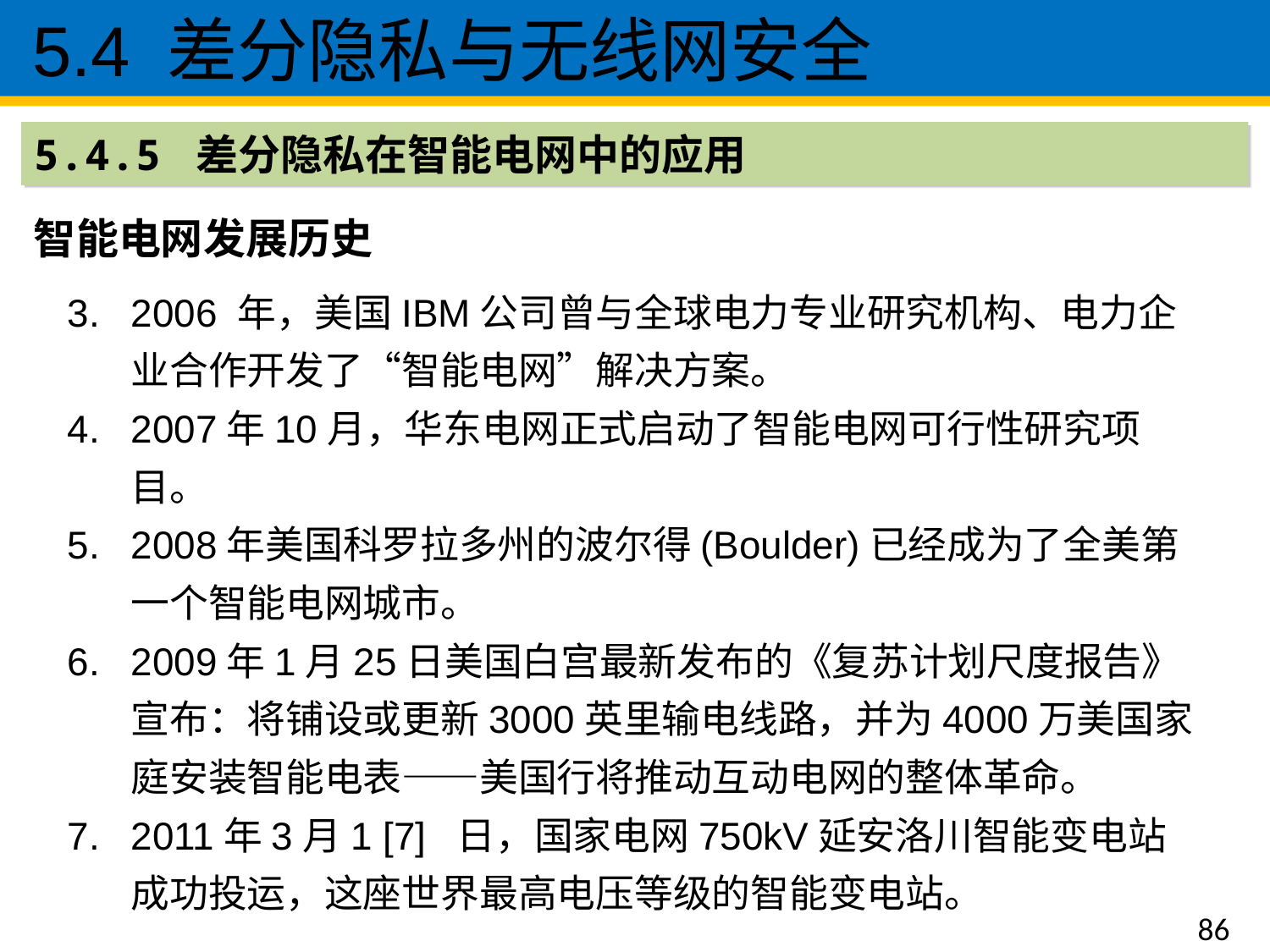

5.4 差分隐私与无线网安全
5.4.5 差分隐私在智能电网中的应用
智能电网发展历史
2006 年，美国IBM公司曾与全球电力专业研究机构、电力企业合作开发了“智能电网”解决方案。
2007年10月，华东电网正式启动了智能电网可行性研究项目。
2008年美国科罗拉多州的波尔得(Boulder)已经成为了全美第一个智能电网城市。
2009年1月25日美国白宫最新发布的《复苏计划尺度报告》宣布：将铺设或更新3000英里输电线路，并为4000万美国家庭安装智能电表——美国行将推动互动电网的整体革命。
2011年3月1 [7]  日，国家电网750kV延安洛川智能变电站成功投运，这座世界最高电压等级的智能变电站。
86